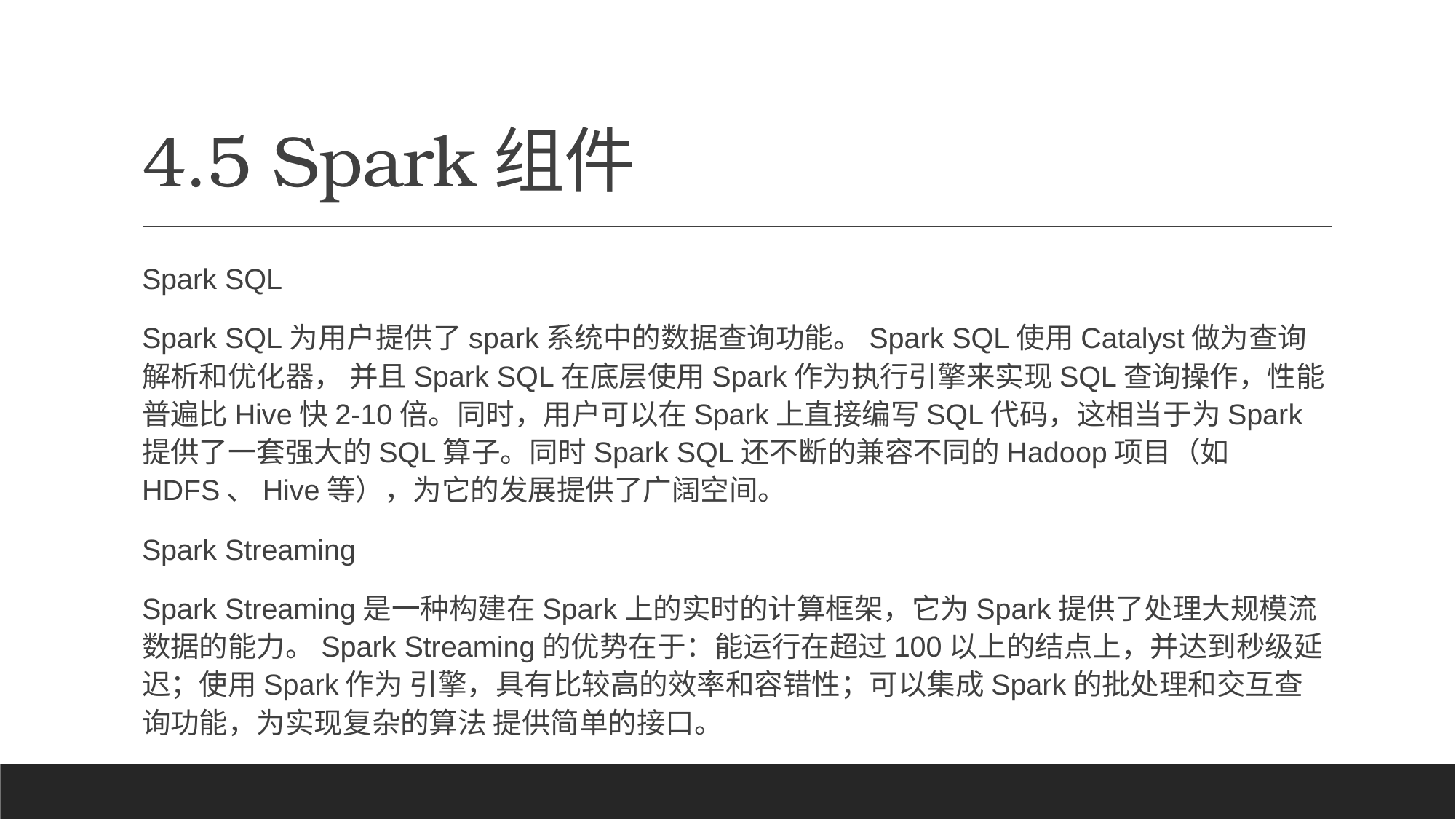

# 4.5 Spark组件
Spark SQL
Spark SQL为用户提供了spark系统中的数据查询功能。Spark SQL使用Catalyst做为查询解析和优化器， 并且Spark SQL在底层使用Spark作为执行引擎来实现SQL查询操作，性能普遍比Hive快2-10倍。同时，用户可以在Spark上直接编写SQL代码，这相当于为Spark提供了一套强大的SQL算子。同时Spark SQL还不断的兼容不同的Hadoop项目（如HDFS、Hive等），为它的发展提供了广阔空间。
Spark Streaming
Spark Streaming是一种构建在Spark上的实时的计算框架，它为Spark提供了处理大规模流数据的能力。Spark Streaming的优势在于：能运行在超过100以上的结点上，并达到秒级延迟；使用Spark作为 引擎，具有比较高的效率和容错性；可以集成Spark的批处理和交互查询功能，为实现复杂的算法 提供简单的接口。